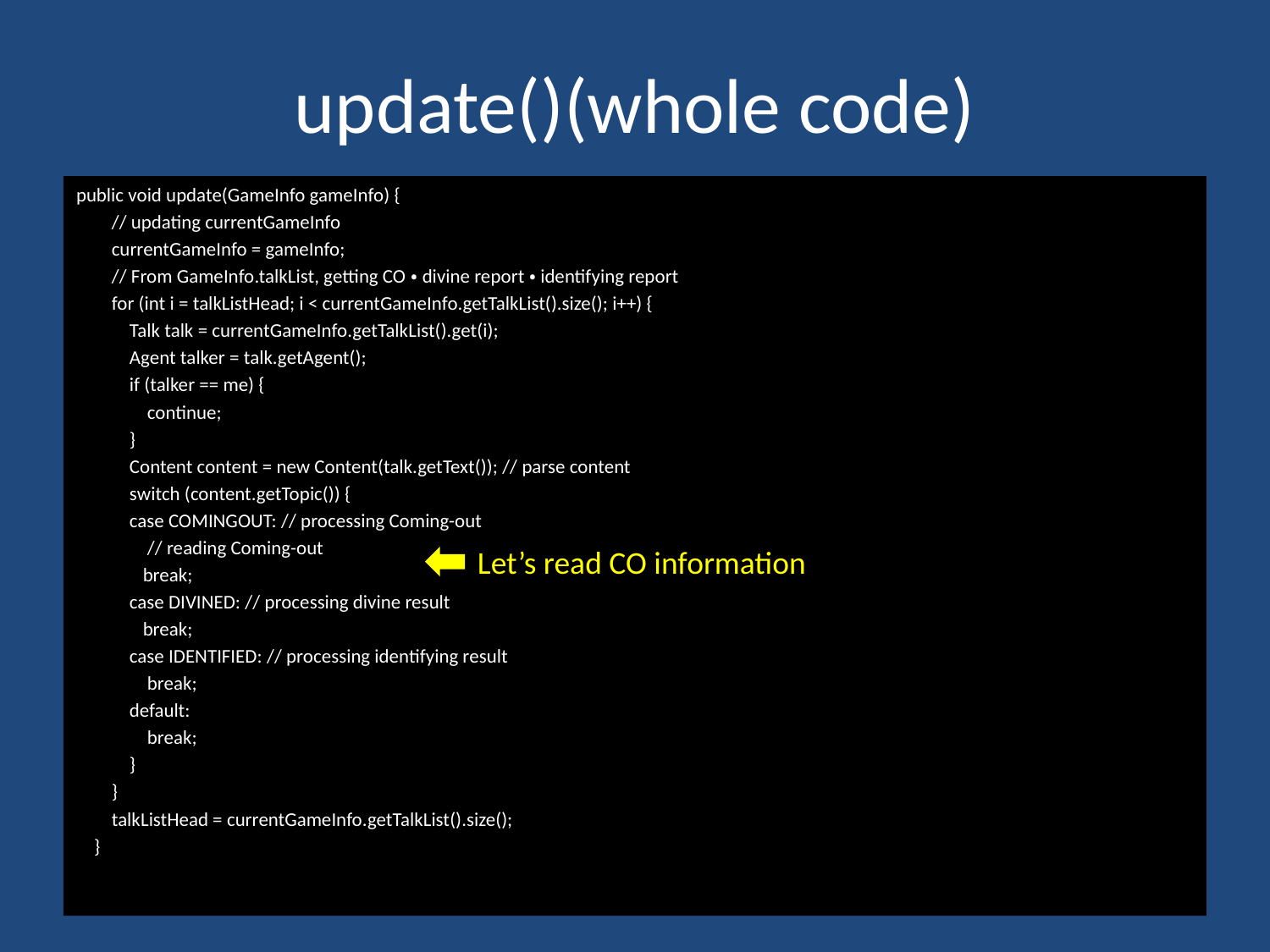

# update()(whole code)
public void update(GameInfo gameInfo) {
        // updating currentGameInfo
        currentGameInfo = gameInfo;
        // From GameInfo.talkList, getting CO・divine report・identifying report
        for (int i = talkListHead; i < currentGameInfo.getTalkList().size(); i++) {
            Talk talk = currentGameInfo.getTalkList().get(i);
            Agent talker = talk.getAgent();
            if (talker == me) {
                continue;
            }
            Content content = new Content(talk.getText()); // parse content
            switch (content.getTopic()) {
            case COMINGOUT: // processing Coming-out
                // reading Coming-out
               break;
            case DIVINED: // processing divine result
               break;
            case IDENTIFIED: // processing identifying result
                break;
            default:
                break;
            }
        }
        talkListHead = currentGameInfo.getTalkList().size();
    }
Let’s read CO information